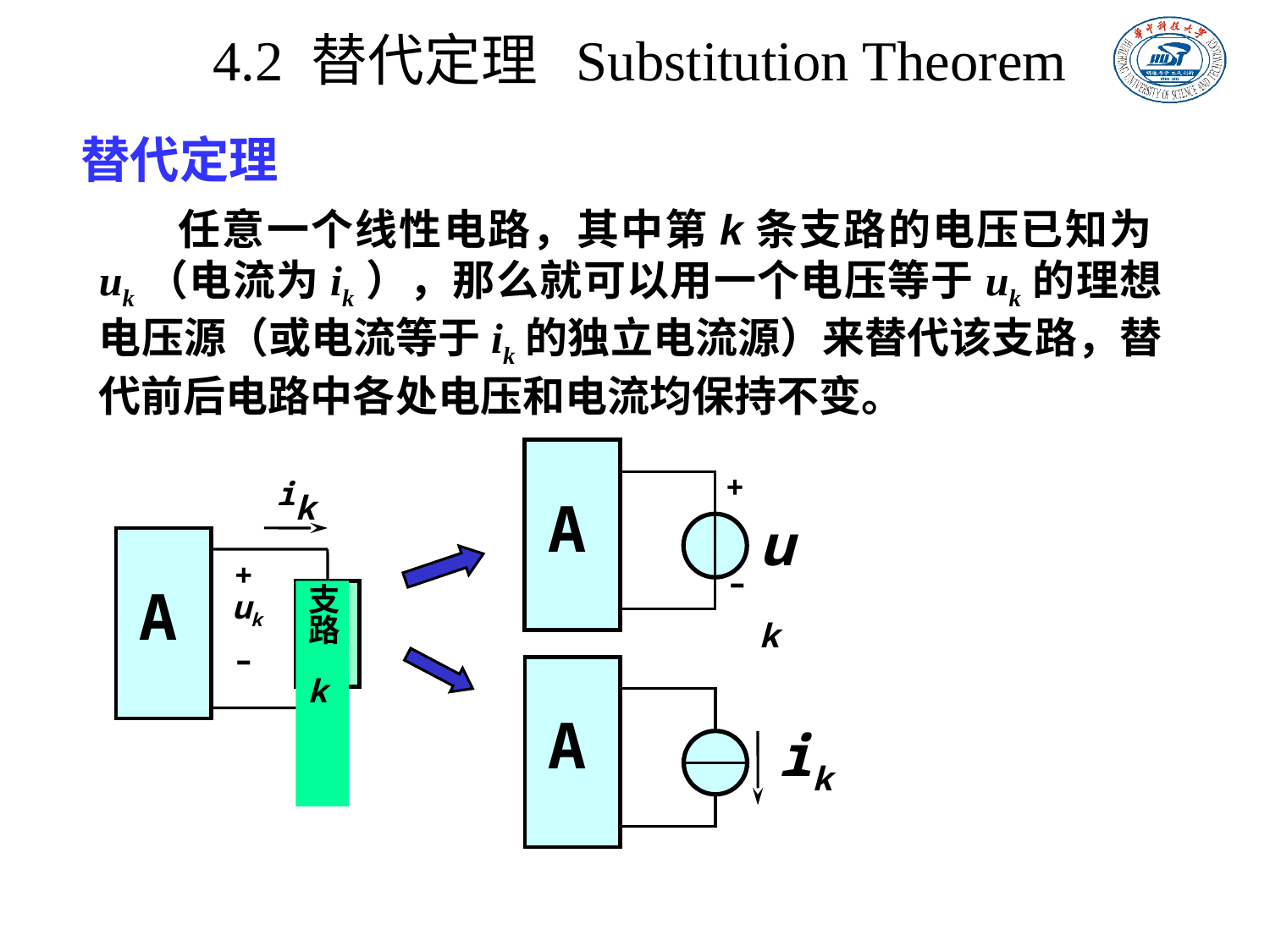

# 4.2 替代定理  Substitution Theorem
替代定理
任意一个线性电路，其中第k条支路的电压已知为uk（电流为ik），那么就可以用一个电压等于uk的理想电压源（或电流等于ik的独立电流源）来替代该支路，替代前后电路中各处电压和电流均保持不变。

+

A
uk

–
ik

+
A
uk

支
路
 k
–

A
ik